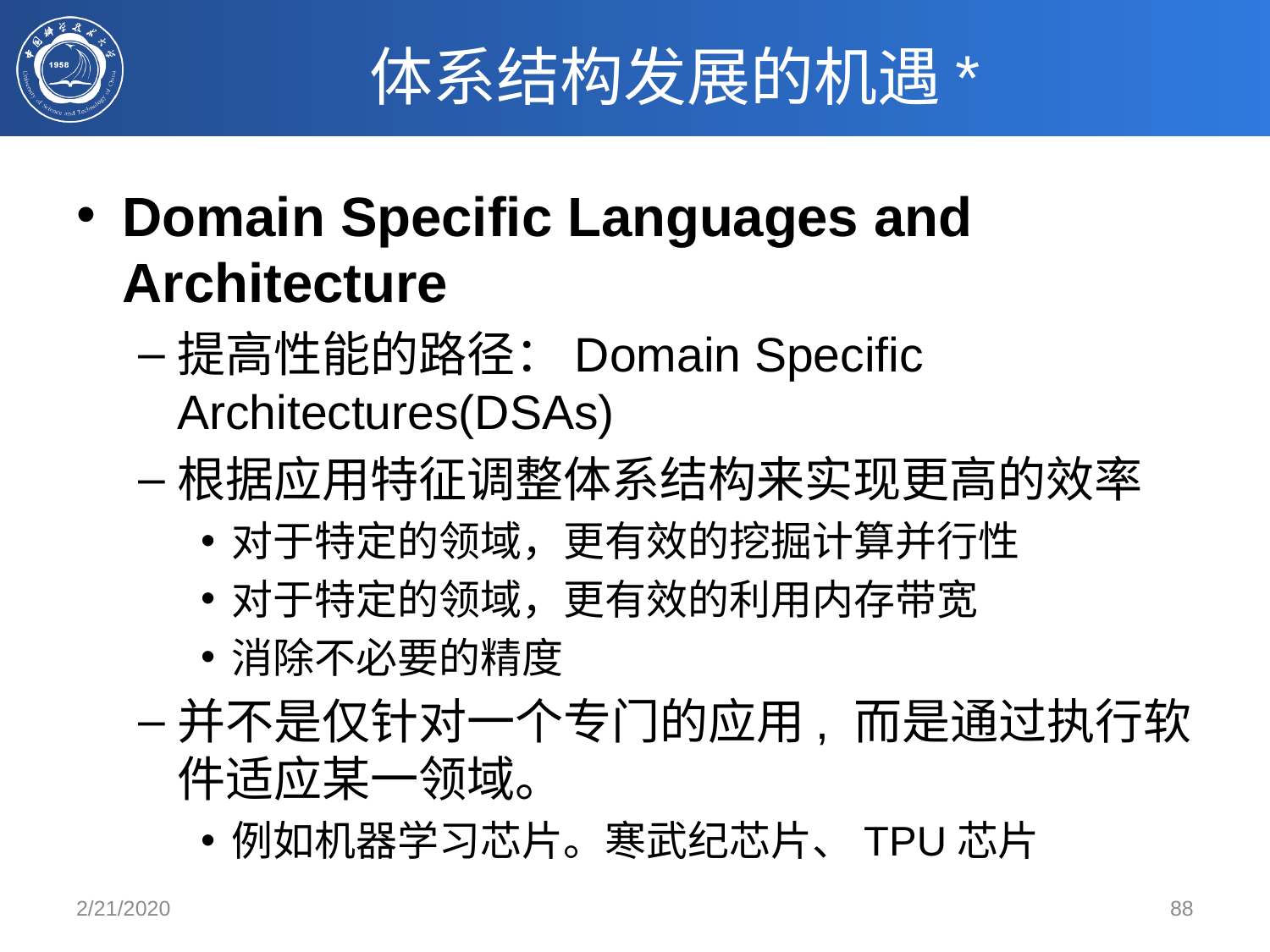

# 体系结构发展的机遇*
Domain Specific Languages and Architecture
提高性能的路径：Domain Specific Architectures(DSAs)
根据应用特征调整体系结构来实现更高的效率
对于特定的领域，更有效的挖掘计算并行性
对于特定的领域，更有效的利用内存带宽
消除不必要的精度
并不是仅针对一个专门的应用, 而是通过执行软件适应某一领域。
例如机器学习芯片。寒武纪芯片、TPU芯片

2/21/2020
88